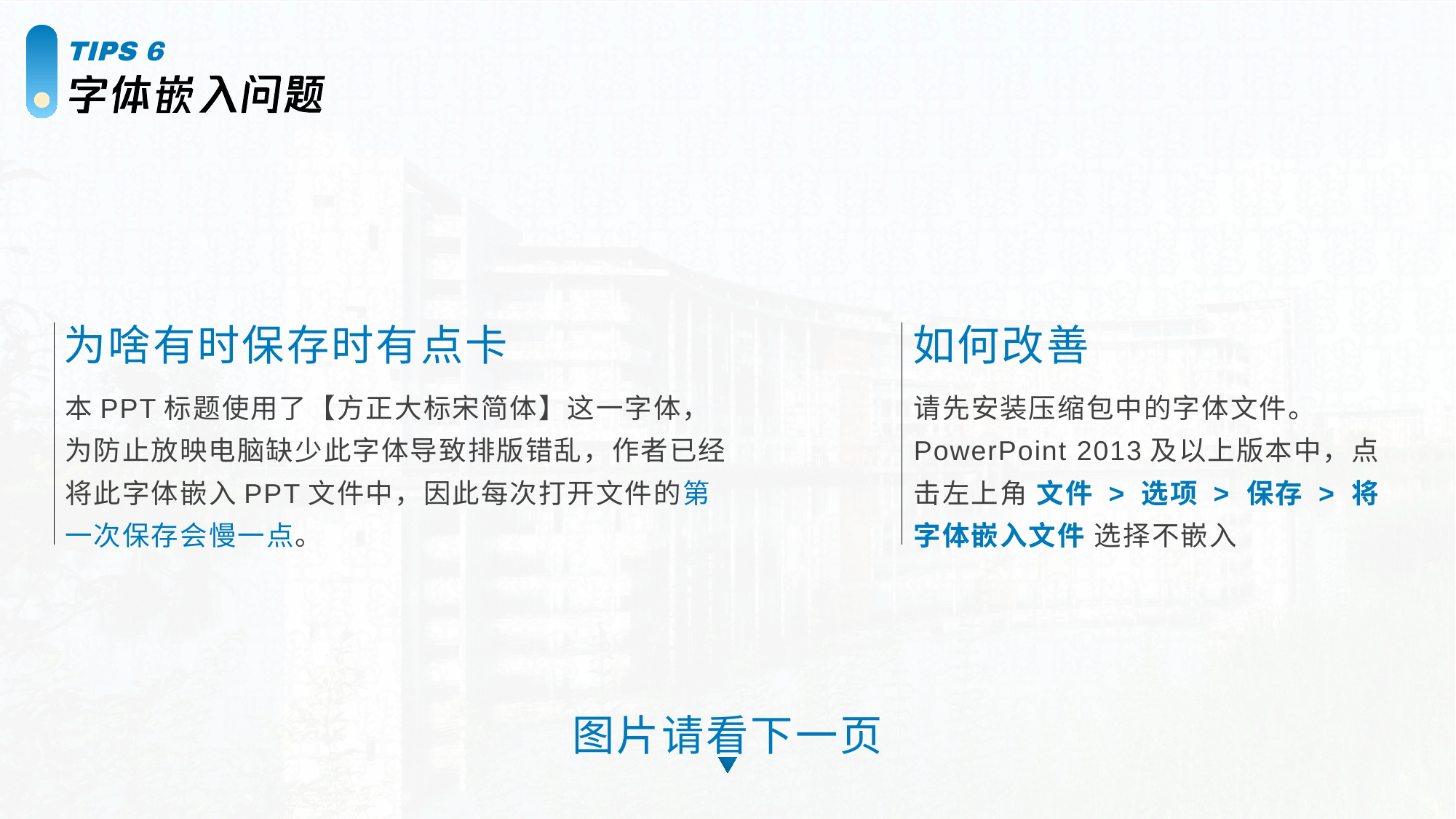

TIPS 6

为啥有时保存时有点卡
本PPT标题使用了【方正大标宋简体】这一字体，为防止放映电脑缺少此字体导致排版错乱，作者已经将此字体嵌入PPT文件中，因此每次打开文件的第一次保存会慢一点。
如何改善
请先安装压缩包中的字体文件。
PowerPoint 2013及以上版本中，点击左上角 文件 > 选项 > 保存 > 将字体嵌入文件 选择不嵌入
图片请看下一页